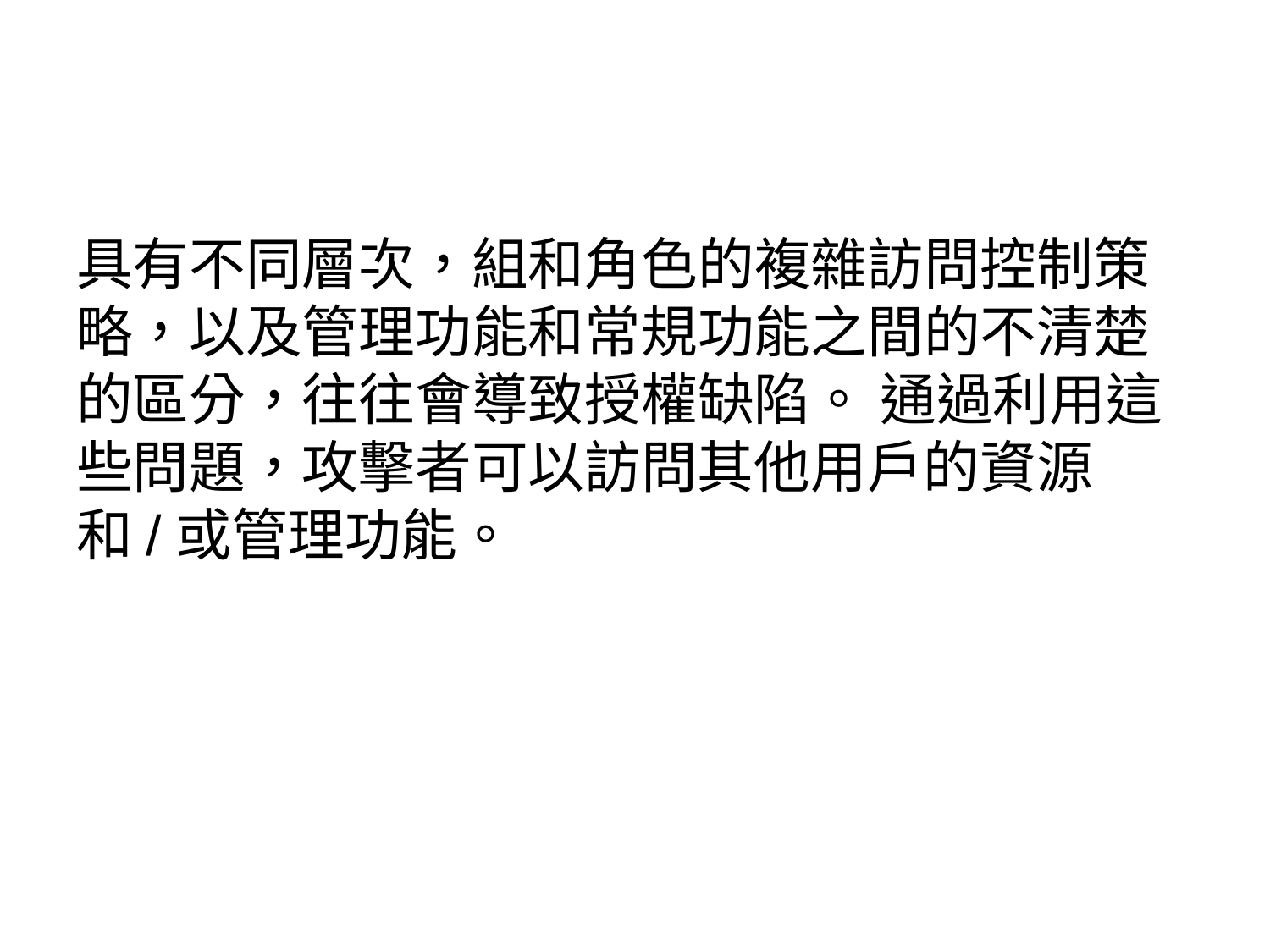

#
具有不同層次，組和角色的複雜訪問控制策略，以及管理功能和常規功能之間的不清楚的區分，往往會導致授權缺陷。 通過利用這些問題，攻擊者可以訪問其他用戶的資源和/或管理功能。